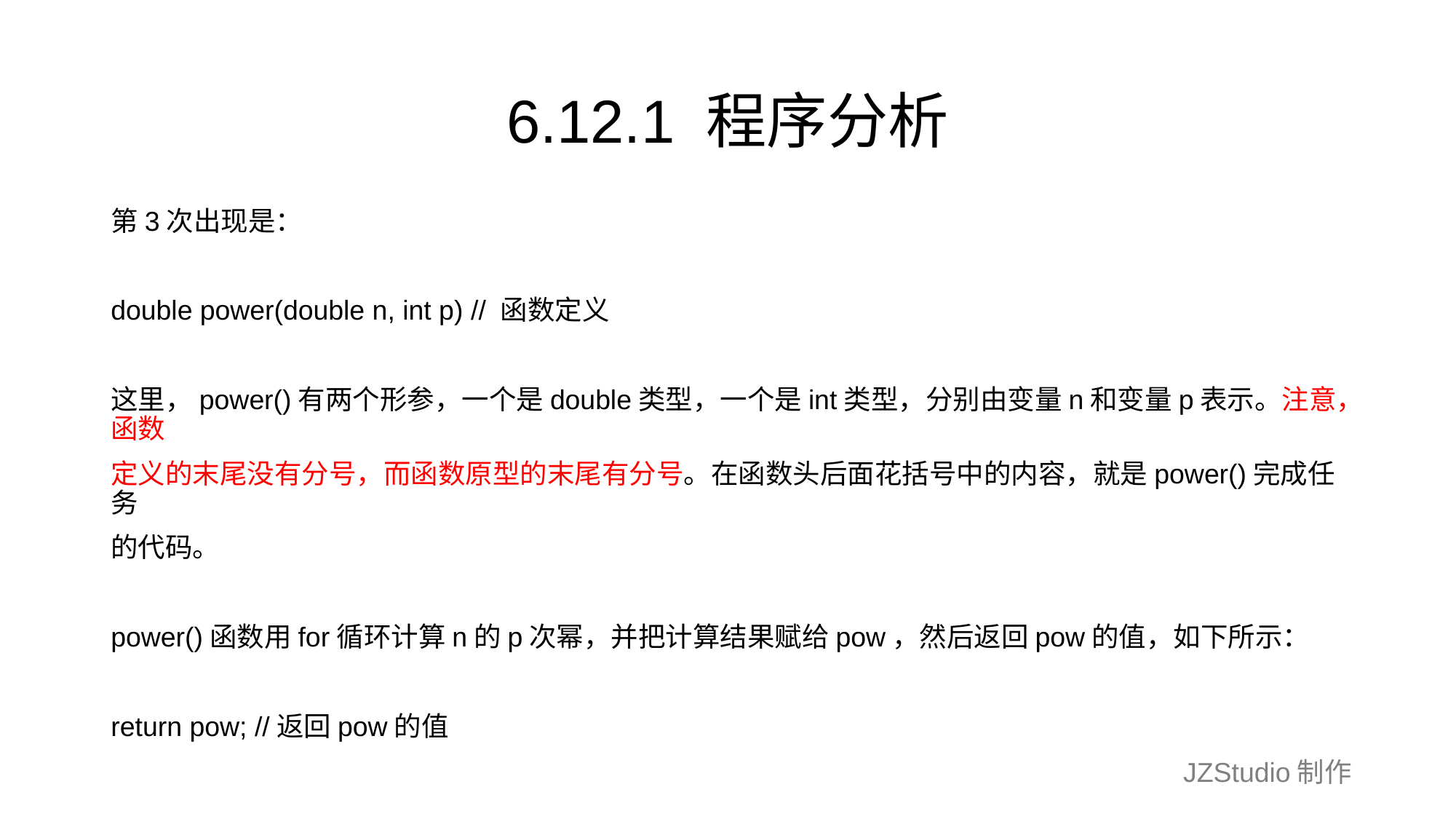

# 6.12.1 程序分析
第3次出现是：

double power(double n, int p) // 函数定义

这里，power()有两个形参，一个是double类型，一个是int类型，分别由变量n和变量p表示。注意，函数
定义的末尾没有分号，而函数原型的末尾有分号。在函数头后面花括号中的内容，就是power()完成任务
的代码。

power()函数用for循环计算n的p次幂，并把计算结果赋给pow，然后返回pow的值，如下所示：

return pow; //返回pow的值